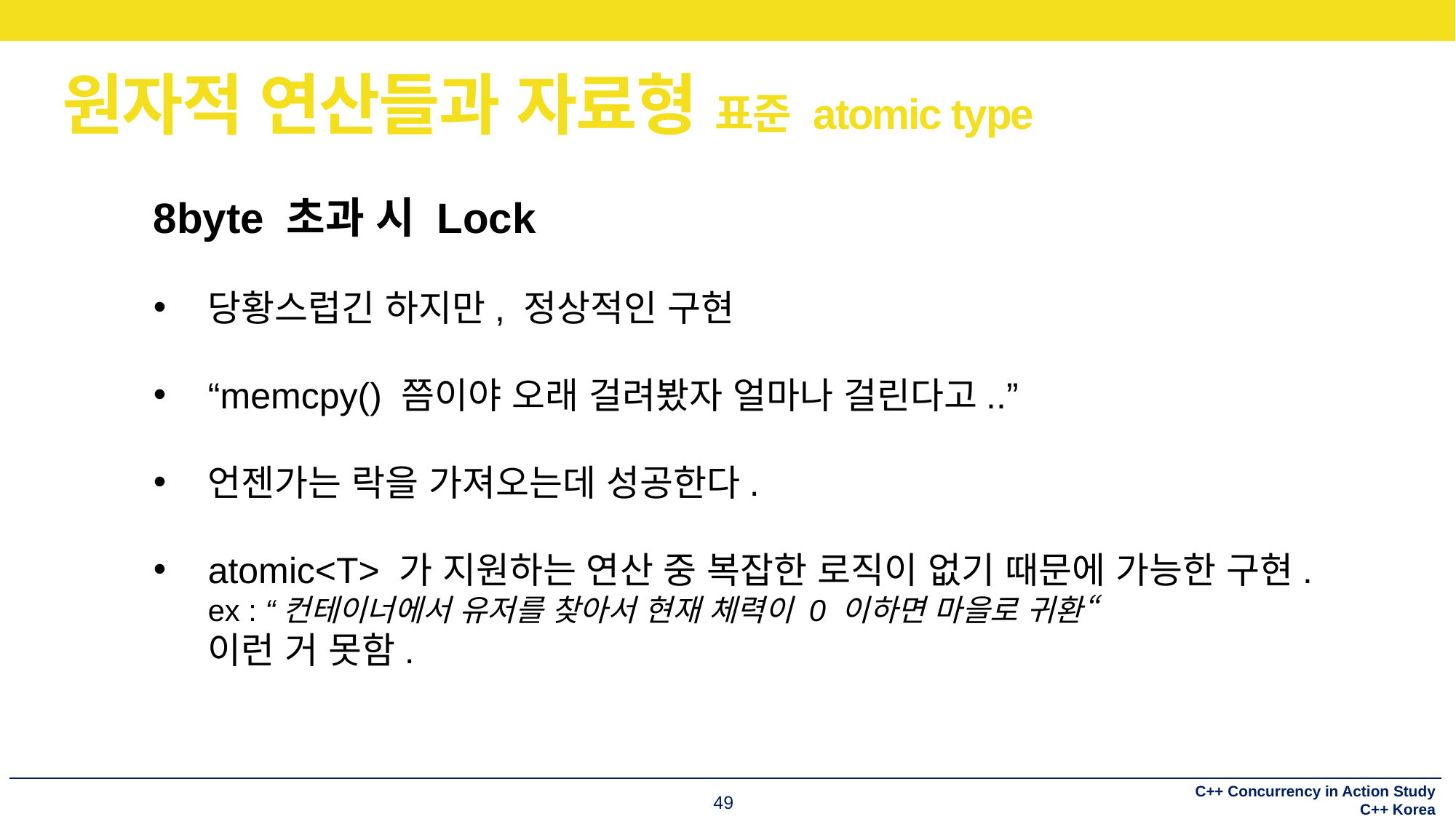

# 원자적 연산들과 자료형 표준 atomic type
8byte 초과 시 Lock

당황스럽긴 하지만, 정상적인 구현

“memcpy() 쯤이야 오래 걸려봤자 얼마나 걸린다고..”

언젠가는 락을 가져오는데 성공한다.

atomic<T> 가 지원하는 연산 중 복잡한 로직이 없기 때문에 가능한 구현.
ex : “컨테이너에서 유저를 찾아서 현재 체력이 0 이하면 마을로 귀환“
이런 거 못함.
49